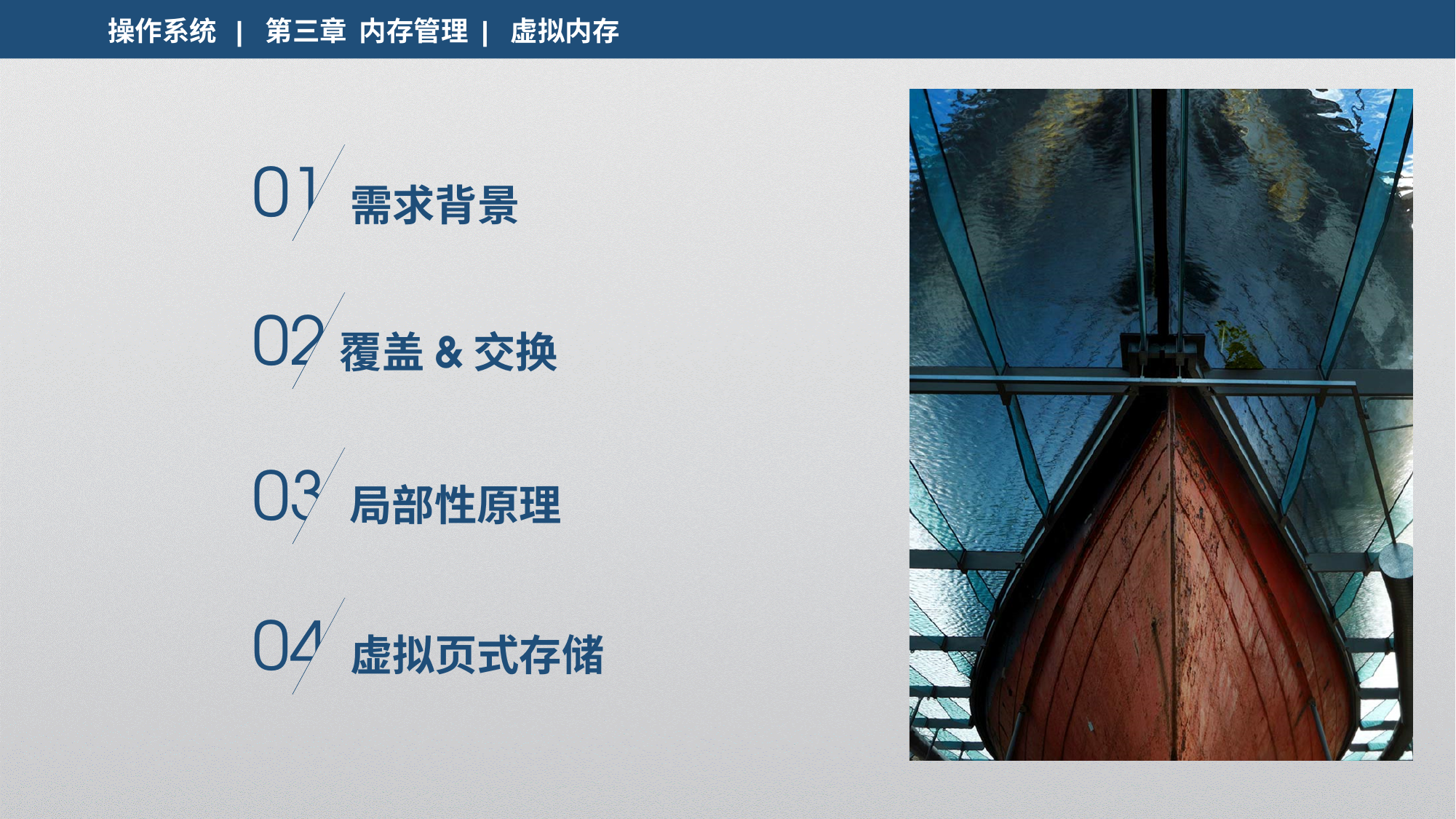

操作系统  |  第三章  内存管理 |  虚拟内存

01
需求背景

02
覆盖&交换

03
局部性原理

04
虚拟页式存储